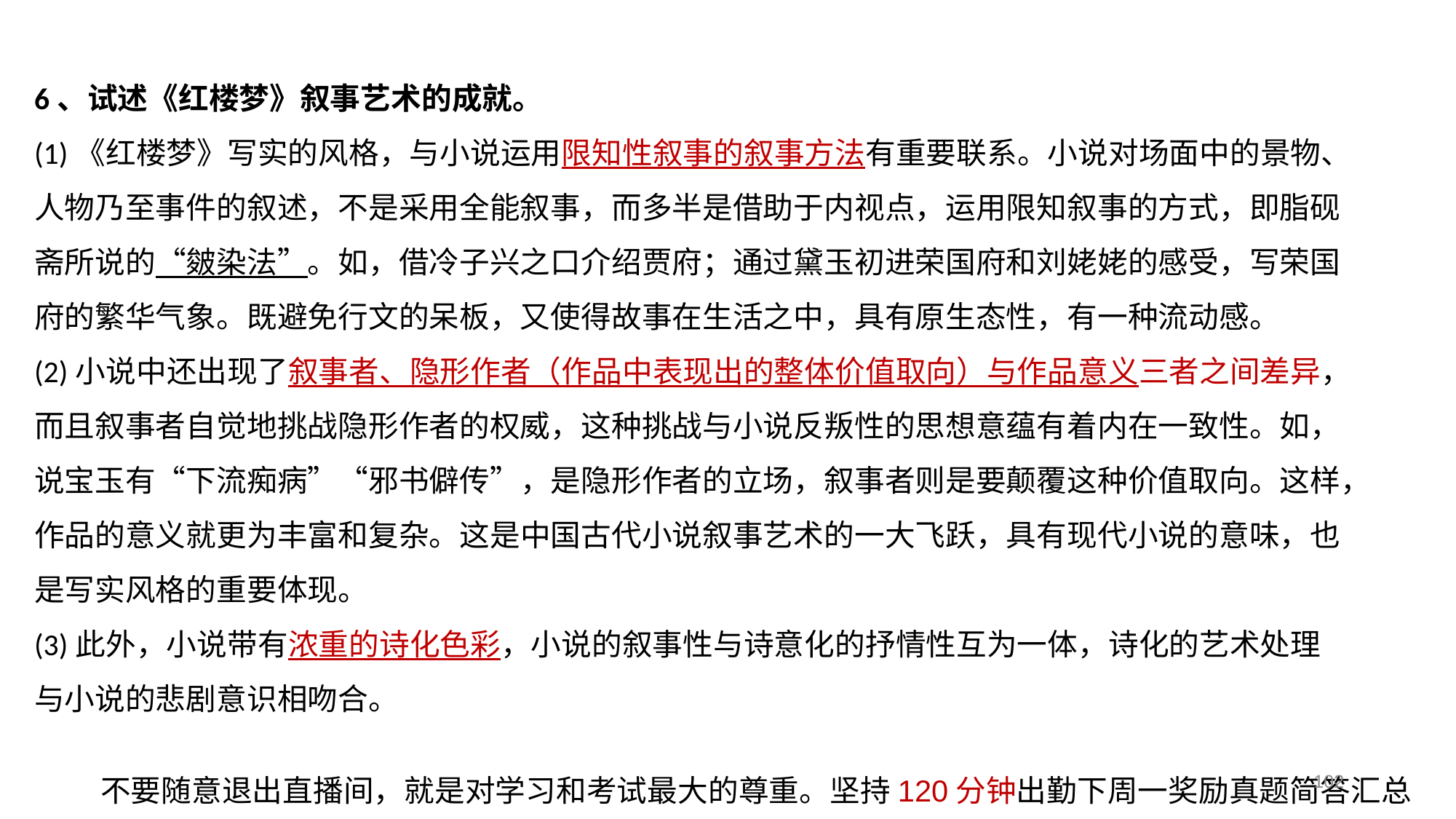

6、试述《红楼梦》叙事艺术的成就。
(1)《红楼梦》写实的风格，与小说运用限知性叙事的叙事方法有重要联系。小说对场面中的景物、人物乃至事件的叙述，不是采用全能叙事，而多半是借助于内视点，运用限知叙事的方式，即脂砚斋所说的“皴染法”。如，借冷子兴之口介绍贾府；通过黛玉初进荣国府和刘姥姥的感受，写荣国府的繁华气象。既避免行文的呆板，又使得故事在生活之中，具有原生态性，有一种流动感。
(2)小说中还出现了叙事者、隐形作者（作品中表现出的整体价值取向）与作品意义三者之间差异，而且叙事者自觉地挑战隐形作者的权威，这种挑战与小说反叛性的思想意蕴有着内在一致性。如，说宝玉有“下流痴病”“邪书僻传”，是隐形作者的立场，叙事者则是要颠覆这种价值取向。这样，作品的意义就更为丰富和复杂。这是中国古代小说叙事艺术的一大飞跃，具有现代小说的意味，也是写实风格的重要体现。
(3)此外，小说带有浓重的诗化色彩，小说的叙事性与诗意化的抒情性互为一体，诗化的艺术处理与小说的悲剧意识相吻合。

102